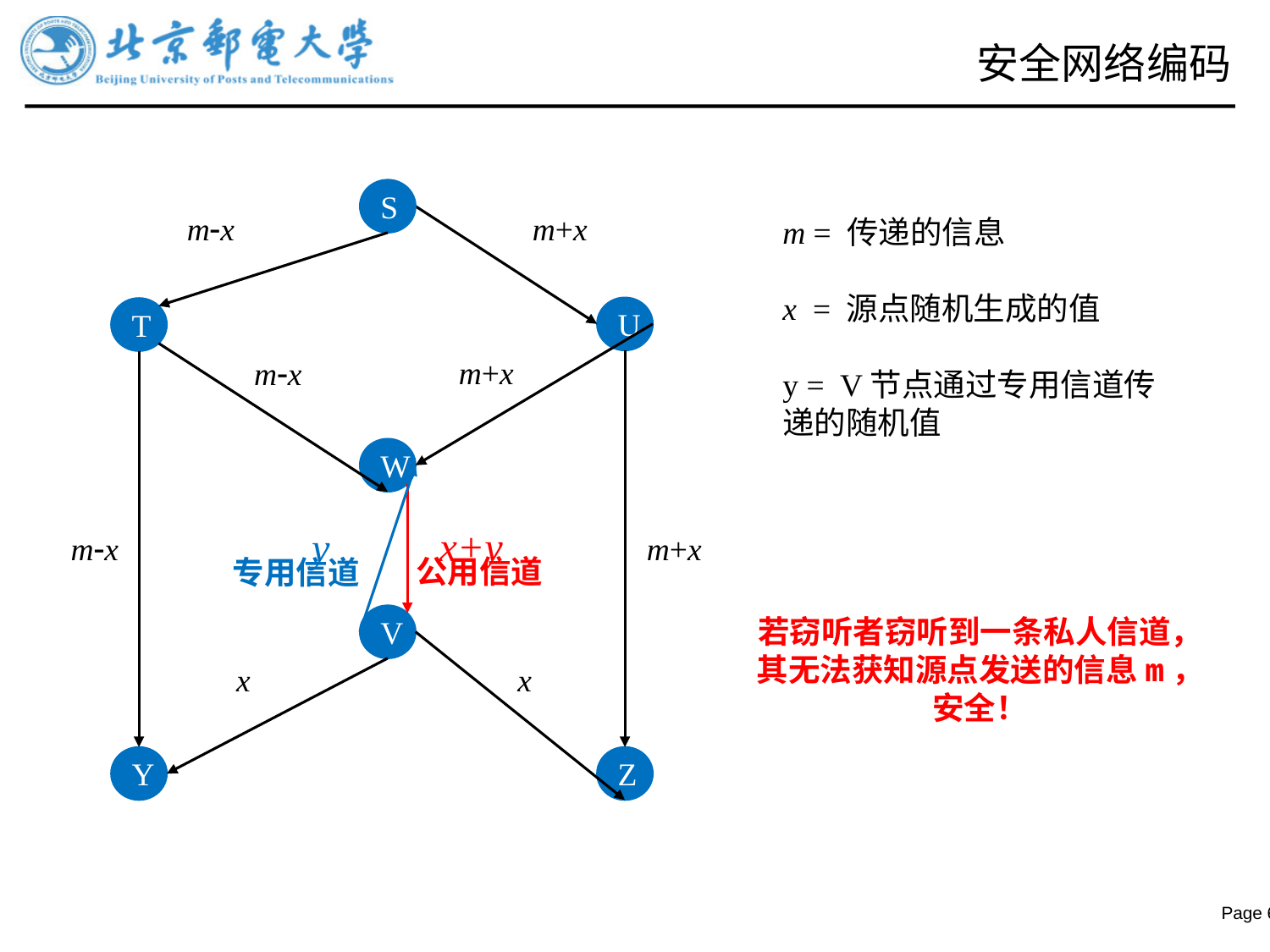

# 安全网络编码
S
m−x
m+x
m = 传递的信息

x  = 源点随机生成的值

y =  V节点通过专用信道传递的随机值
U
T
m+x
m−x
W
x+y
y
m−x
m+x
公用信道
专用信道
V
若窃听者窃听到一条私人信道，其无法获知源点发送的信息m，安全！
x
x
Y
Z